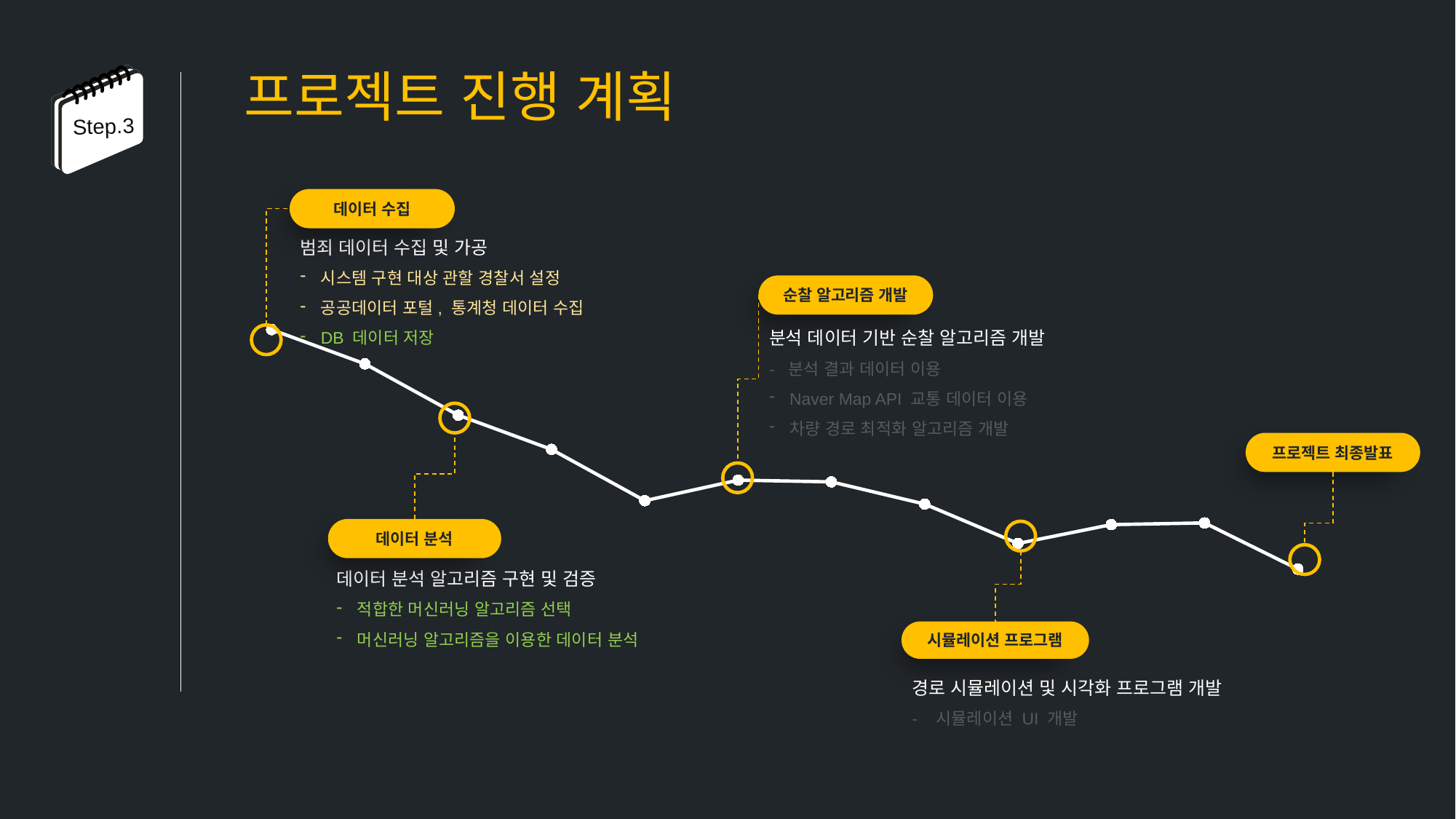

프로젝트 진행 계획

Step.3
데이터 수집
범죄 데이터 수집 및 가공
시스템 구현 대상 관할 경찰서 설정
공공데이터 포털, 통계청 데이터 수집
DB 데이터 저장

순찰 알고리즘 개발
분석 데이터 기반 순찰 알고리즘 개발
-  분석 결과 데이터 이용
Naver Map API 교통 데이터 이용
차량 경로 최적화 알고리즘 개발

### Chart

| Category | 계열 1 |
|---|---|
| 1 | 15.0 |
| 2 | 13.0 |
| 3 | 10.0 |
| 4 | 8.0 |
| 5 | 5.0 |
| 6 | 6.2 |
| 7 | 6.1 |
| 8 | 4.8 |
| 9 | 2.5 |
| 10 | 3.6 |
| 11 | 3.7 |
| 12 | 1.0 |
데이터 분석
데이터 분석 알고리즘 구현 및 검증
적합한 머신러닝 알고리즘 선택
머신러닝 알고리즘을 이용한 데이터 분석
프로젝트 최종발표

시뮬레이션 프로그램
경로 시뮬레이션 및 시각화 프로그램 개발
-   시뮬레이션 UI 개발